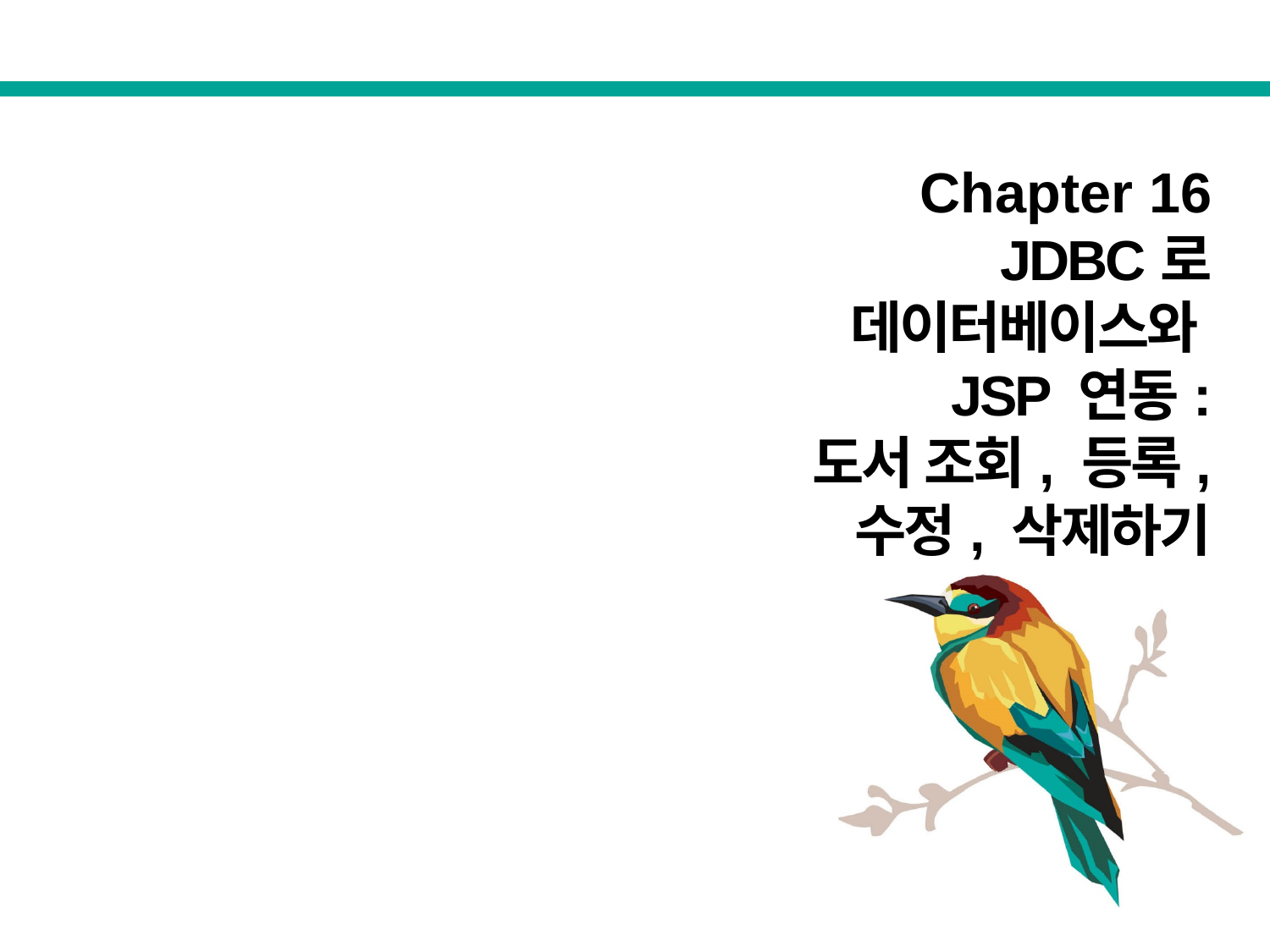

Chapter 16
JDBC로
데이터베이스와
JSP 연동:
도서 조회, 등록,
수정, 삭제하기